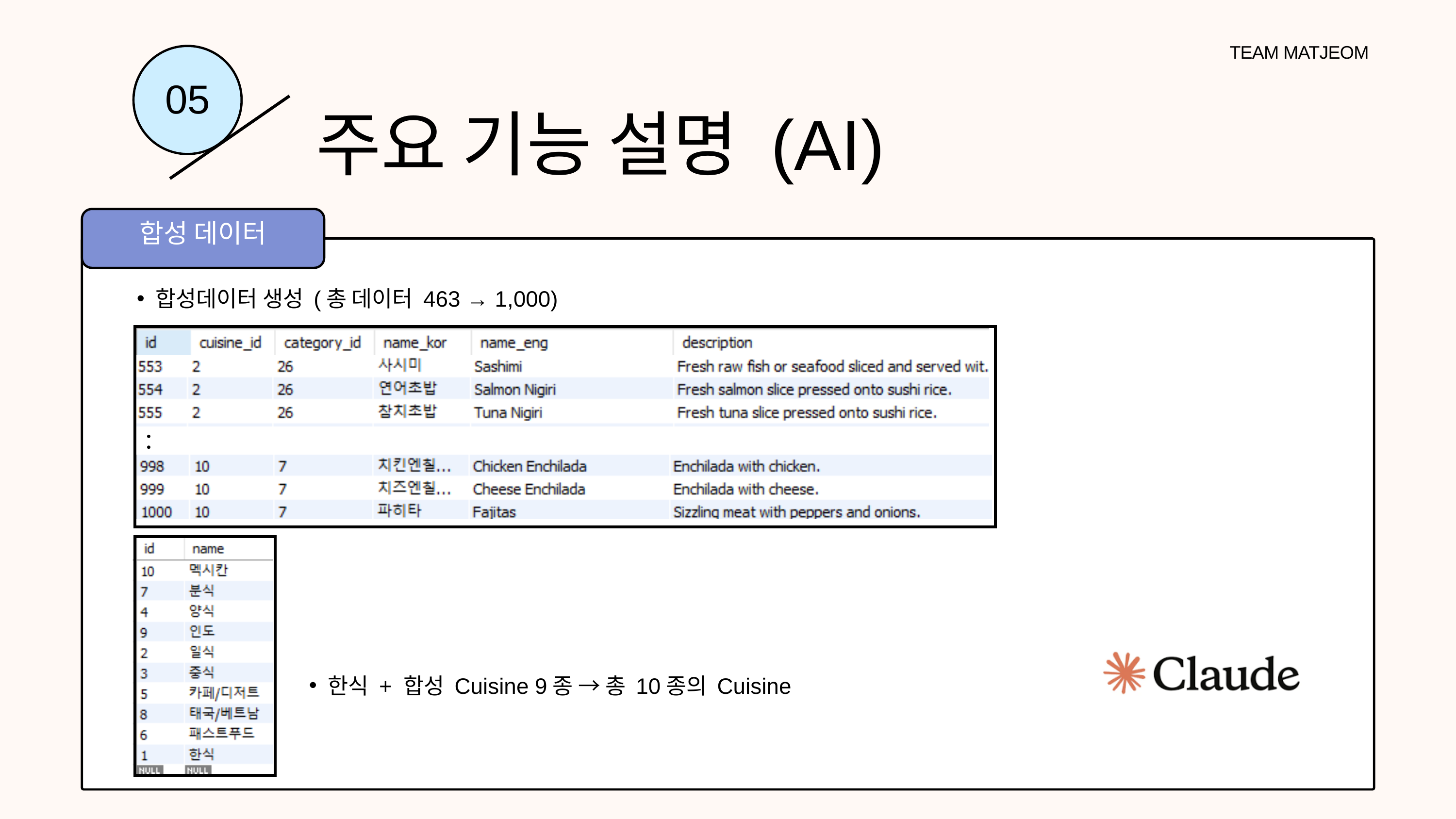

TEAM MATJEOM

05

주요 기능 설명 (AI)

합성 데이터

합성데이터 생성 (총 데이터 463 → 1,000)

：

한식 + 합성 Cuisine 9종 → 총 10종의 Cuisine